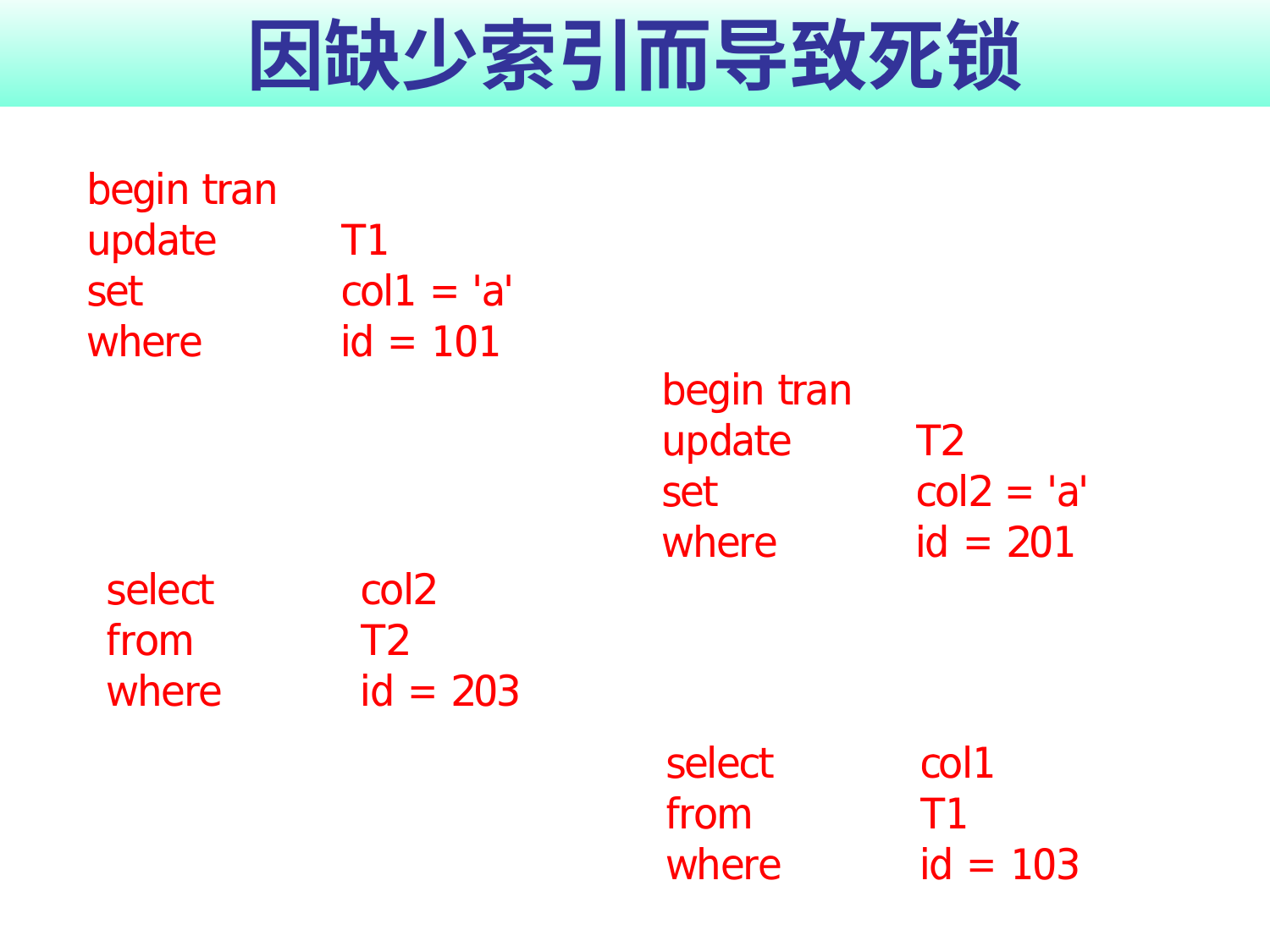

# 因缺少索引而导致死锁
begin tran
update 	T1
set 		col1 = 'a'
where 	id = 101
begin tran
update 	T2
set 		col2 = 'a'
where 	id = 201
select 		col2
from 		T2
where 	id = 203
select 		col1
from 		T1
where 	id = 103